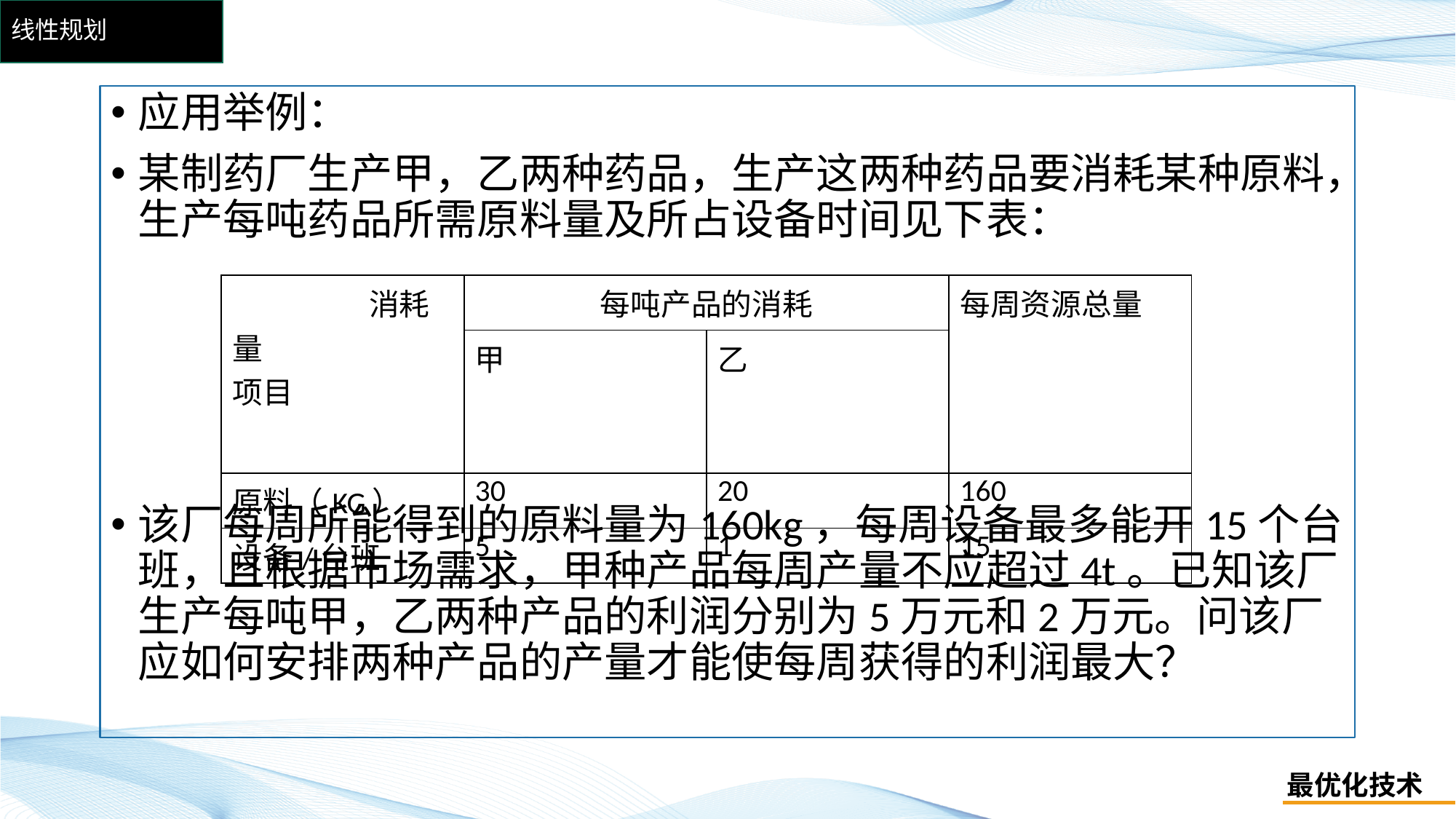

# 线性规划
应用举例：
某制药厂生产甲，乙两种药品，生产这两种药品要消耗某种原料，生产每吨药品所需原料量及所占设备时间见下表：

该厂每周所能得到的原料量为160kg，每周设备最多能开15个台班，且根据市场需求，甲种产品每周产量不应超过4t。已知该厂生产每吨甲，乙两种产品的利润分别为5万元和2万元。问该厂应如何安排两种产品的产量才能使每周获得的利润最大？
| 消耗量 项目 | 每吨产品的消耗 |  | 每周资源总量 |
| --- | --- | --- | --- |
|  | 甲 | 乙 |  |
| 原料（KG） | 30 | 20 | 160 |
| 设备/台班 | 5 | 1 | 15 |